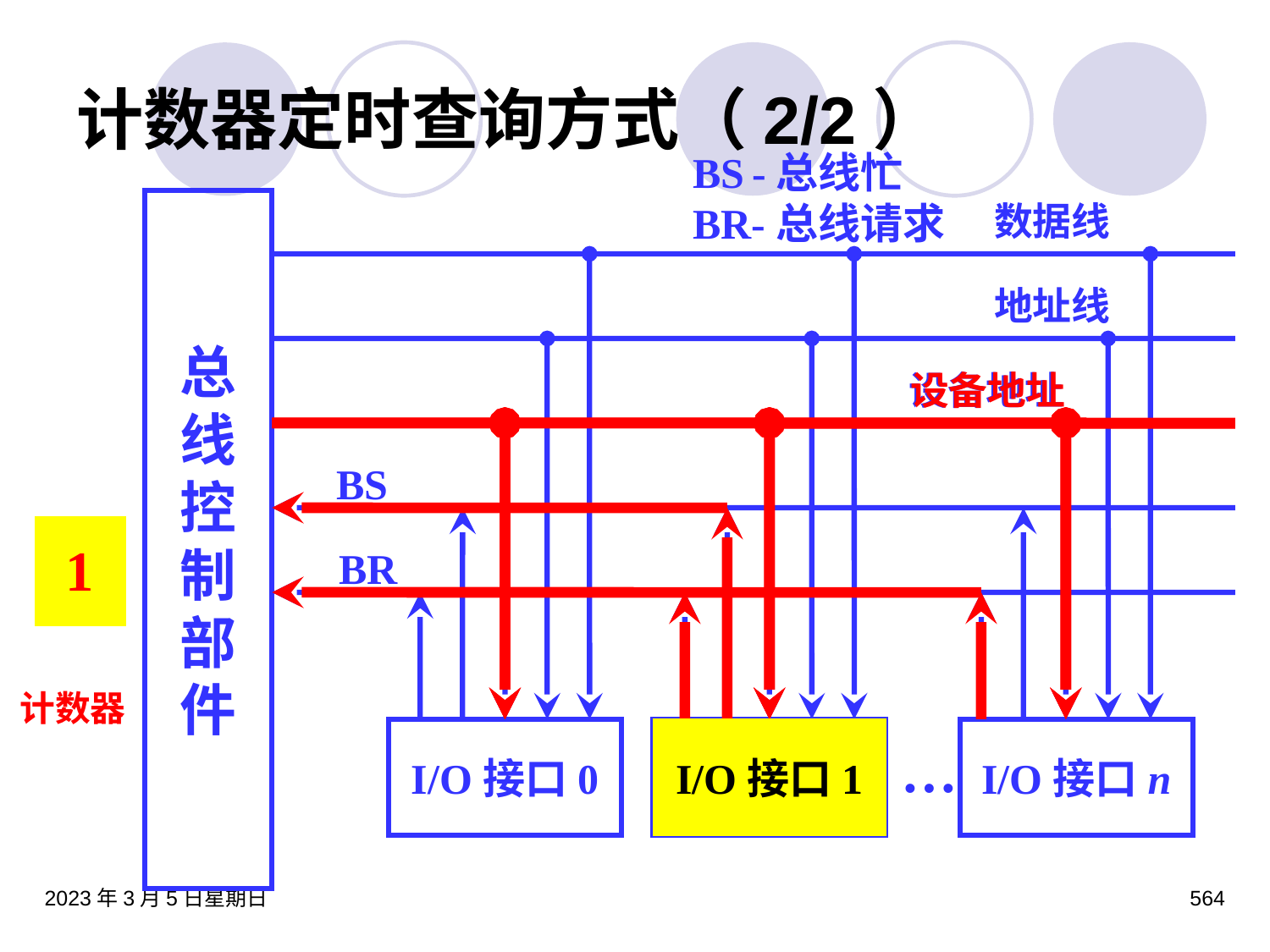

# 计数器定时查询方式（2/2）

BS  -总线忙
BR-总线请求
总
线
控
制
部
件
数据线

地址线

设备地址

BS

BR

I/O接口0
I/O接口1
I/O接口n
…
设备地址

 1

 计数器

 0

I/O接口1
2023年3月5日星期日
564